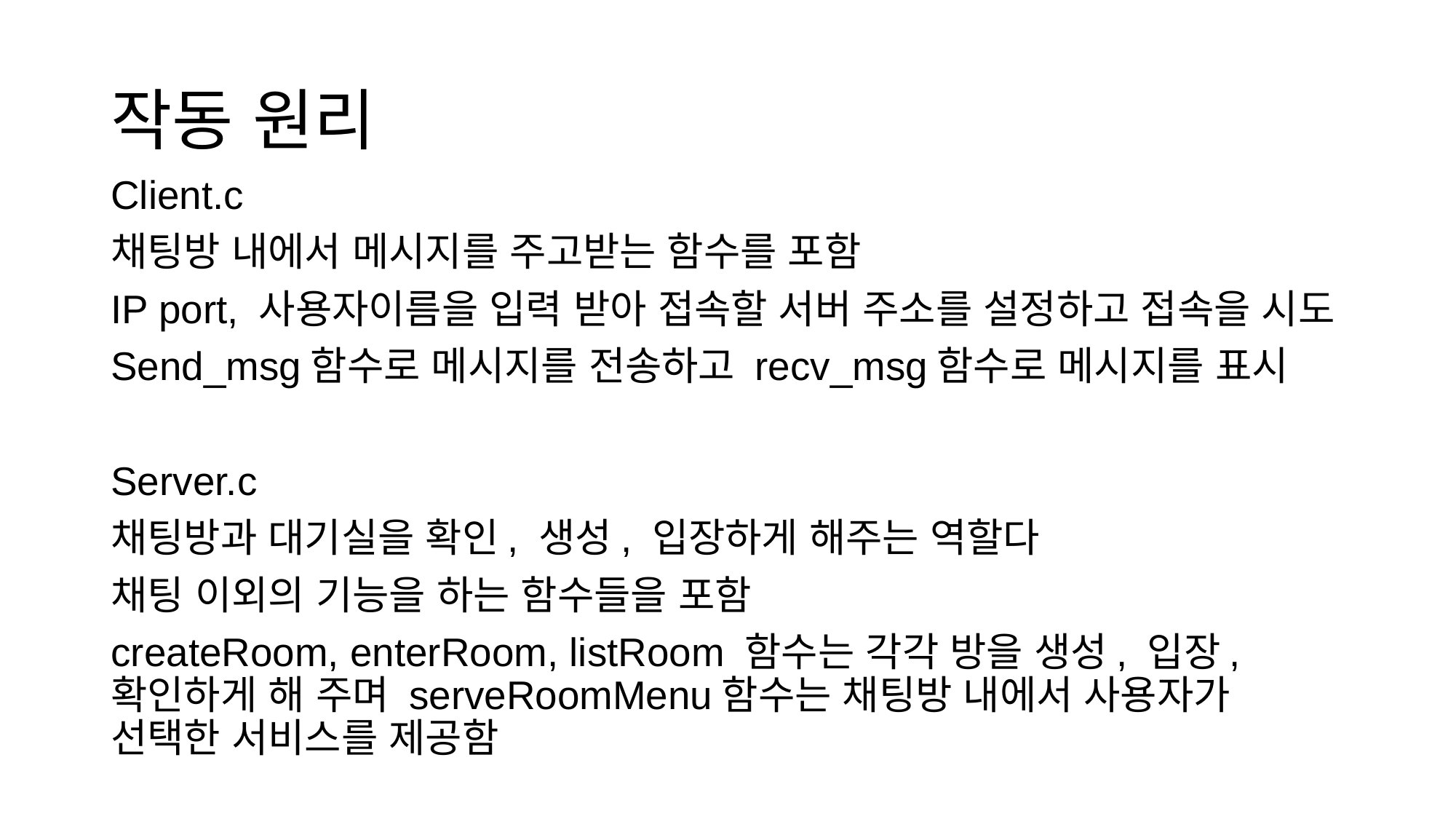

# 작동 원리
Client.c
채팅방 내에서 메시지를 주고받는 함수를 포함
IP port, 사용자이름을 입력 받아 접속할 서버 주소를 설정하고 접속을 시도
Send_msg함수로 메시지를 전송하고 recv_msg함수로 메시지를 표시

Server.c
채팅방과 대기실을 확인, 생성, 입장하게 해주는 역할다
채팅 이외의 기능을 하는 함수들을 포함
createRoom, enterRoom, listRoom 함수는 각각 방을 생성, 입장, 확인하게 해 주며 serveRoomMenu함수는 채팅방 내에서 사용자가 선택한 서비스를 제공함